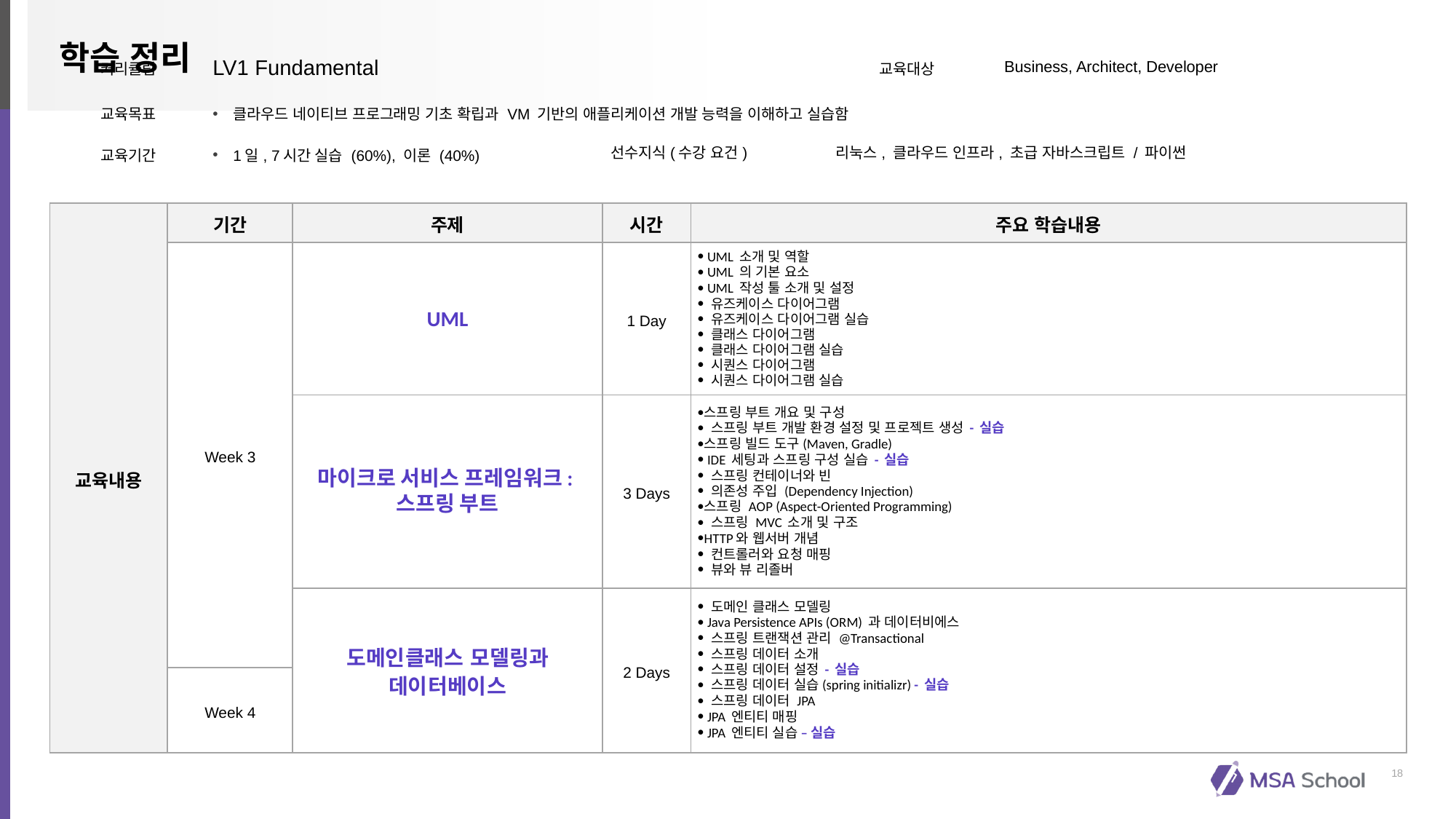

| 커리큘럼 | LV1 Fundamental |  | 교육대상 | Business, Architect, Developer |
| --- | --- | --- | --- | --- |
| 교육목표 | 클라우드 네이티브 프로그래밍 기초 확립과 VM 기반의 애플리케이션 개발 능력을 이해하고 실습함 |  |  |  |
| 교육기간 | 1일, 7시간 실습 (60%), 이론 (40%) | 선수지식(수강 요건) | 리눅스, 클라우드 인프라, 초급 자바스크립트 / 파이썬 |  |
| 교육내용 | 기간 | 주제 | 시간 | 주요 학습내용 |
| --- | --- | --- | --- | --- |
|  | Week 3 | UML | 1 Day | UML 소개 및 역할 UML 의 기본 요소 UML 작성 툴 소개 및 설정 유즈케이스 다이어그램 유즈케이스 다이어그램 실습 클래스 다이어그램 클래스 다이어그램 실습 시퀀스 다이어그램 시퀀스 다이어그램 실습 |
|  |  | 마이크로 서비스 프레임워크: 스프링 부트 | 3 Days | 스프링 부트 개요 및 구성 스프링 부트 개발 환경 설정 및 프로젝트 생성 - 실습 스프링 빌드 도구(Maven, Gradle) IDE 세팅과 스프링 구성 실습 - 실습 스프링 컨테이너와 빈 의존성 주입 (Dependency Injection) 스프링 AOP (Aspect-Oriented Programming) 스프링 MVC 소개 및 구조 HTTP와 웹서버 개념 컨트롤러와 요청 매핑 뷰와 뷰 리졸버 |
|  |  | 도메인클래스 모델링과 데이터베이스 | 2 Days | 도메인 클래스 모델링 Java Persistence APIs (ORM) 과 데이터비에스 스프링 트랜잭션 관리 @Transactional 스프링 데이터 소개 스프링 데이터 설정 - 실습 스프링 데이터 실습(spring initializr) - 실습 스프링 데이터 JPA JPA 엔티티 매핑 JPA 엔티티 실습 – 실습 |
|  | Week 4 |  |  |  |